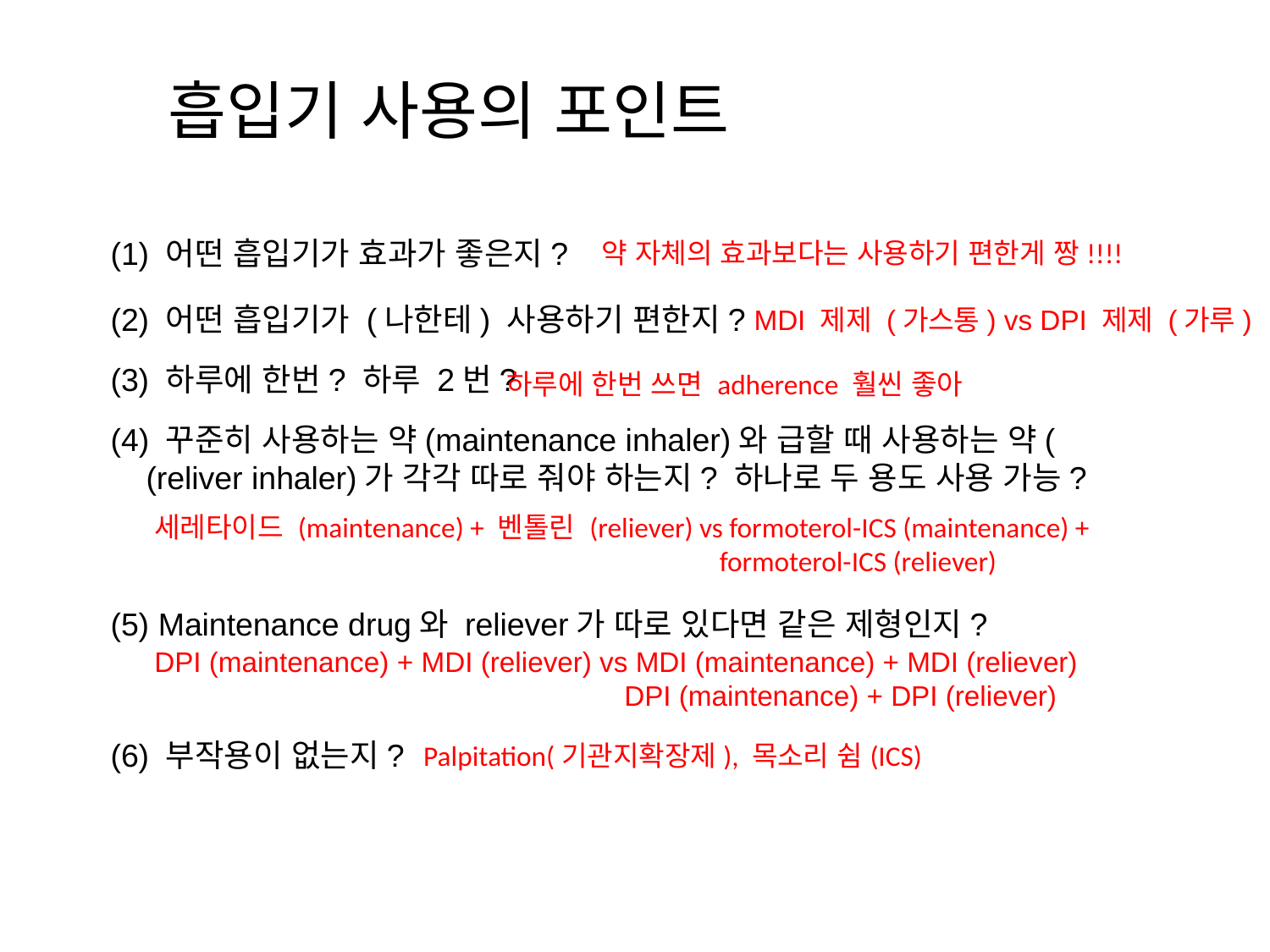

흡입기 사용의 포인트
(1) 어떤 흡입기가 효과가 좋은지?
약 자체의 효과보다는 사용하기 편한게 짱!!!!
(2) 어떤 흡입기가 (나한테) 사용하기 편한지?
MDI 제제 (가스통) vs DPI 제제 (가루)
(3) 하루에 한번? 하루 2번?
하루에 한번 쓰면 adherence 훨씬 좋아
(4) 꾸준히 사용하는 약(maintenance inhaler)와 급할 때 사용하는 약(
    (reliver inhaler)가 각각 따로 줘야 하는지? 하나로 두 용도 사용 가능?
세레타이드 (maintenance) + 벤톨린 (reliever) vs formoterol-ICS (maintenance) +
                                                                                         formoterol-ICS (reliever)
(5) Maintenance drug와 reliever가 따로 있다면 같은 제형인지?
DPI (maintenance) + MDI (reliever) vs MDI (maintenance) + MDI (reliever)
                                                            DPI (maintenance) + DPI (reliever)
(6) 부작용이 없는지?
Palpitation(기관지확장제), 목소리 쉼(ICS)